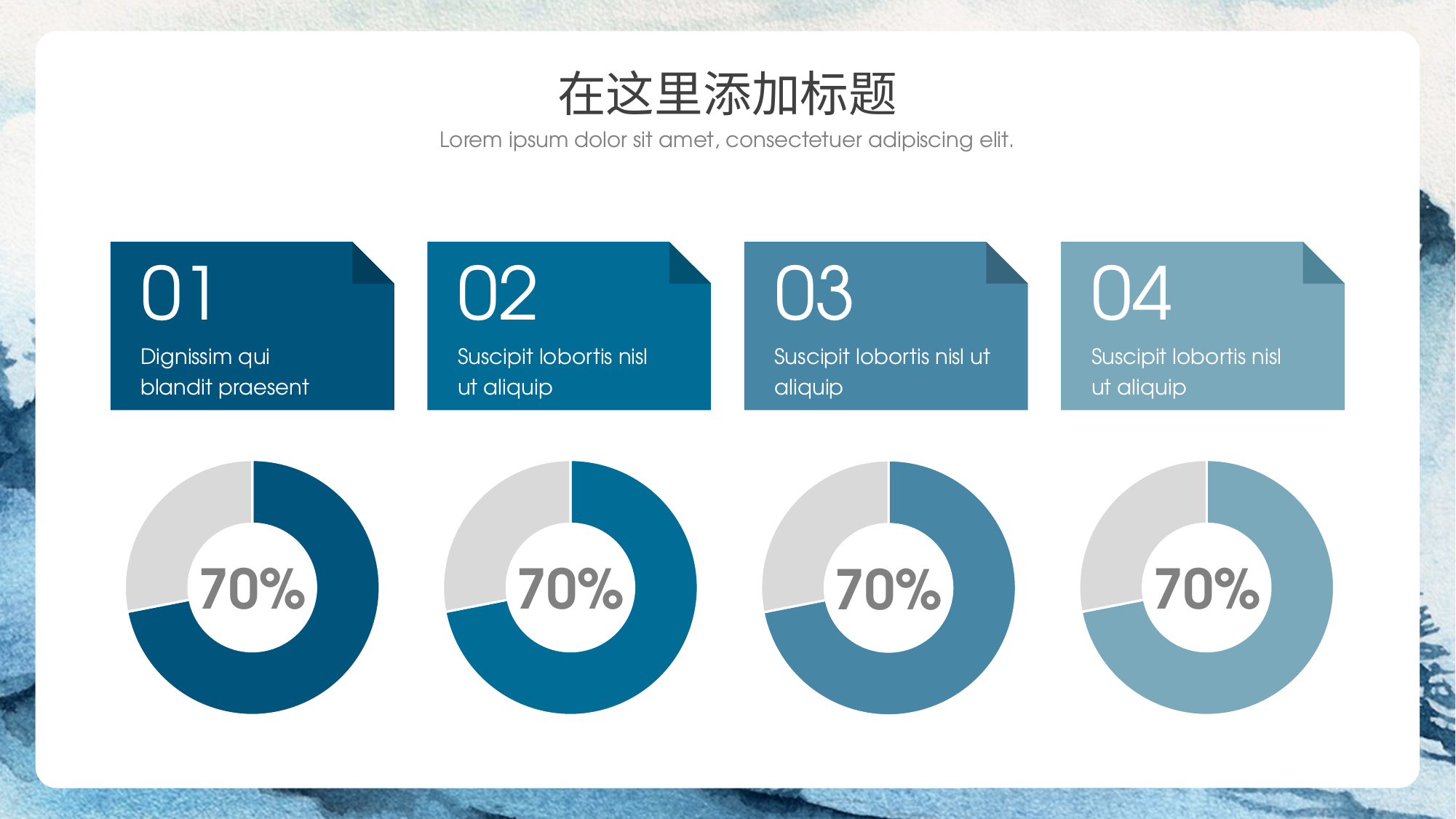

在这里添加标题
Lorem ipsum dolor sit amet, consectetuer adipiscing elit.
01
02
03
04

Dignissim qui blandit praesent
Suscipit lobortis nisl ut aliquip
Suscipit lobortis nisl ut aliquip
Suscipit lobortis nisl ut aliquip

### Chart

| Category | Sales |
|---|---|
| 1st Qtr | 8.200000000000001 |
| 2nd Qtr | 3.2 |

### Chart

| Category | Sales |
|---|---|
| 1st Qtr | 8.200000000000001 |
| 2nd Qtr | 3.2 |

### Chart

| Category | Sales |
|---|---|
| 1st Qtr | 8.200000000000001 |
| 2nd Qtr | 3.2 |

### Chart

| Category | Sales |
|---|---|
| 1st Qtr | 8.200000000000001 |
| 2nd Qtr | 3.2 |
70%
70%
70%
70%